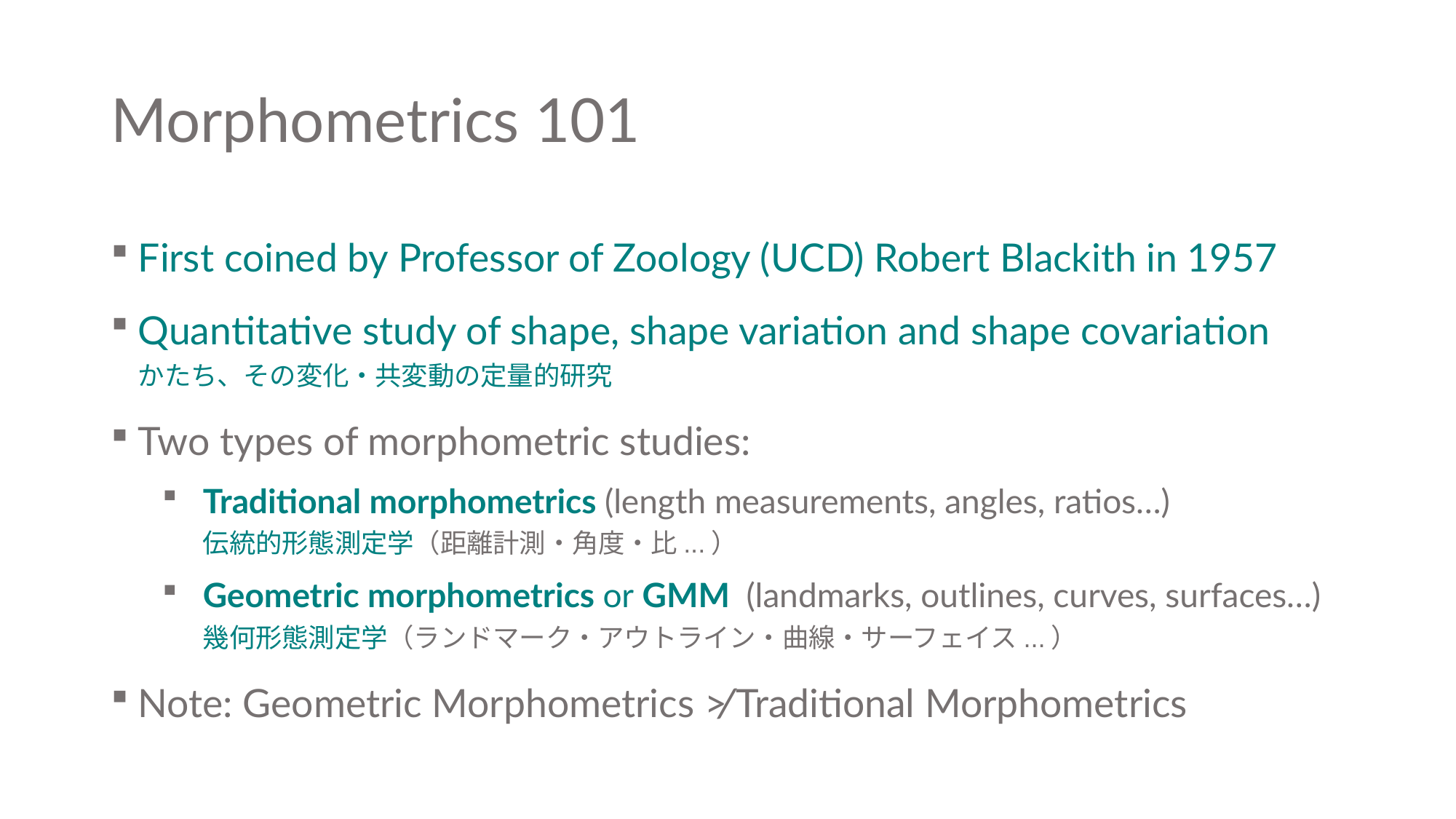

# Morphometrics 101
First coined by Professor of Zoology (UCD) Robert Blackith in 1957
Quantitative study of shape, shape variation and shape covariation
かたち、その変化・共変動の定量的研究
Two types of morphometric studies:
Traditional morphometrics (length measurements, angles, ratios…)
伝統的形態測定学（距離計測・角度・比...）
Geometric morphometrics or GMM  (landmarks, outlines, curves, surfaces…)
幾何形態測定学（ランドマーク・アウトライン・曲線・サーフェイス...）
Note: Geometric Morphometrics ≯ Traditional Morphometrics